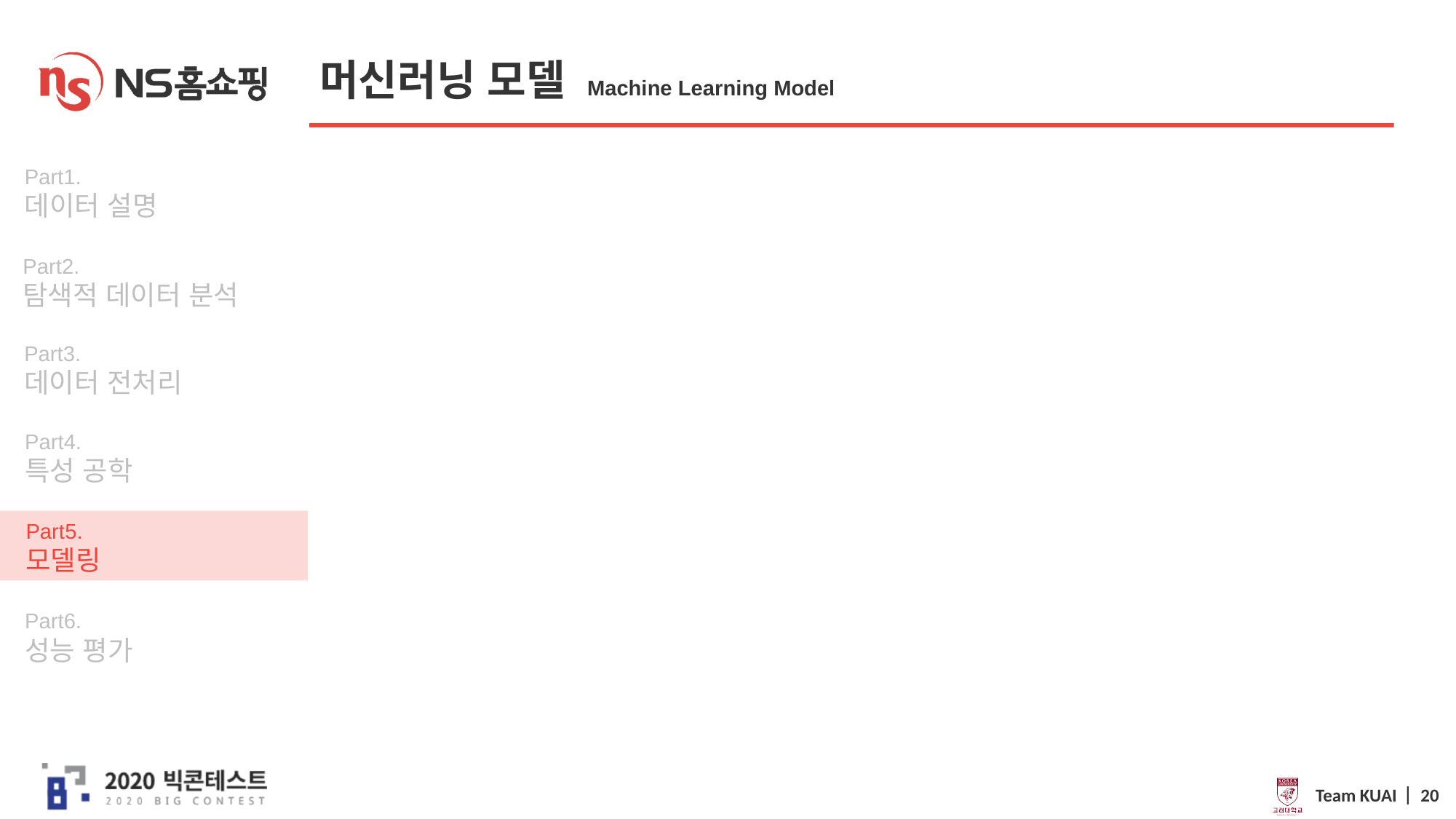

# 머신러닝 모델 Machine Learning Model

Team KUAI  ⎸ 20